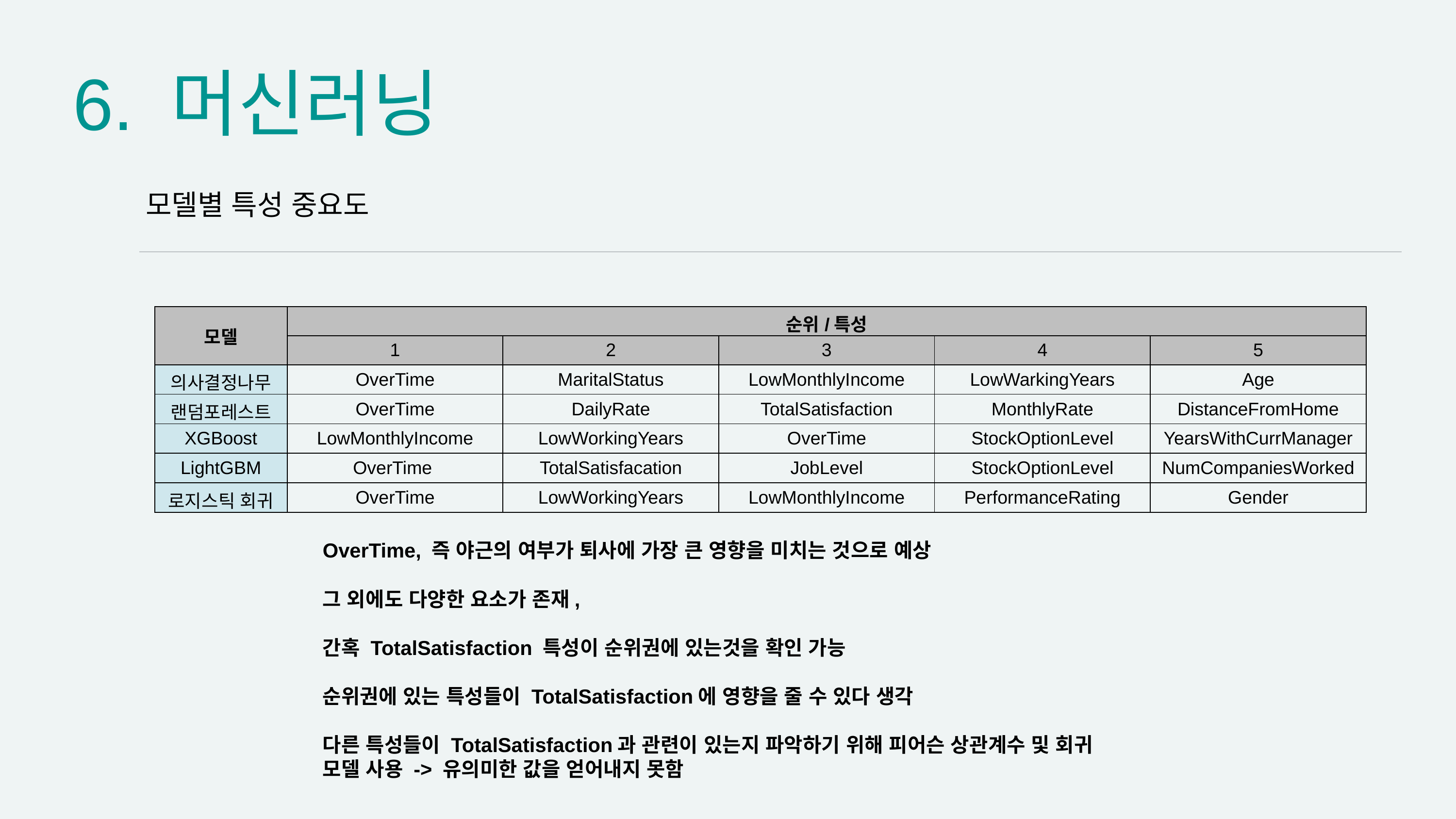

6. 머신러닝
모델별 특성 중요도

| 모델 | 순위/특성 |  |  |  |  |
| --- | --- | --- | --- | --- | --- |
|  | 1 | 2 | 3 | 4 | 5 |
| 의사결정나무 | OverTime | MaritalStatus | LowMonthlyIncome | LowWarkingYears | Age |
| 랜덤포레스트 | OverTime | DailyRate | TotalSatisfaction | MonthlyRate | DistanceFromHome |
| XGBoost | LowMonthlyIncome | LowWorkingYears | OverTime | StockOptionLevel | YearsWithCurrManager |
| LightGBM | OverTime | TotalSatisfacation | JobLevel | StockOptionLevel | NumCompaniesWorked |
| 로지스틱 회귀 | OverTime | LowWorkingYears | LowMonthlyIncome | PerformanceRating | Gender |
OverTime, 즉 야근의 여부가 퇴사에 가장 큰 영향을 미치는 것으로 예상

그 외에도 다양한 요소가 존재,

간혹 TotalSatisfaction 특성이 순위권에 있는것을 확인 가능

순위권에 있는 특성들이 TotalSatisfaction에 영향을 줄 수 있다 생각

다른 특성들이 TotalSatisfaction과 관련이 있는지 파악하기 위해 피어슨 상관계수 및 회귀 모델 사용 -> 유의미한 값을 얻어내지 못함